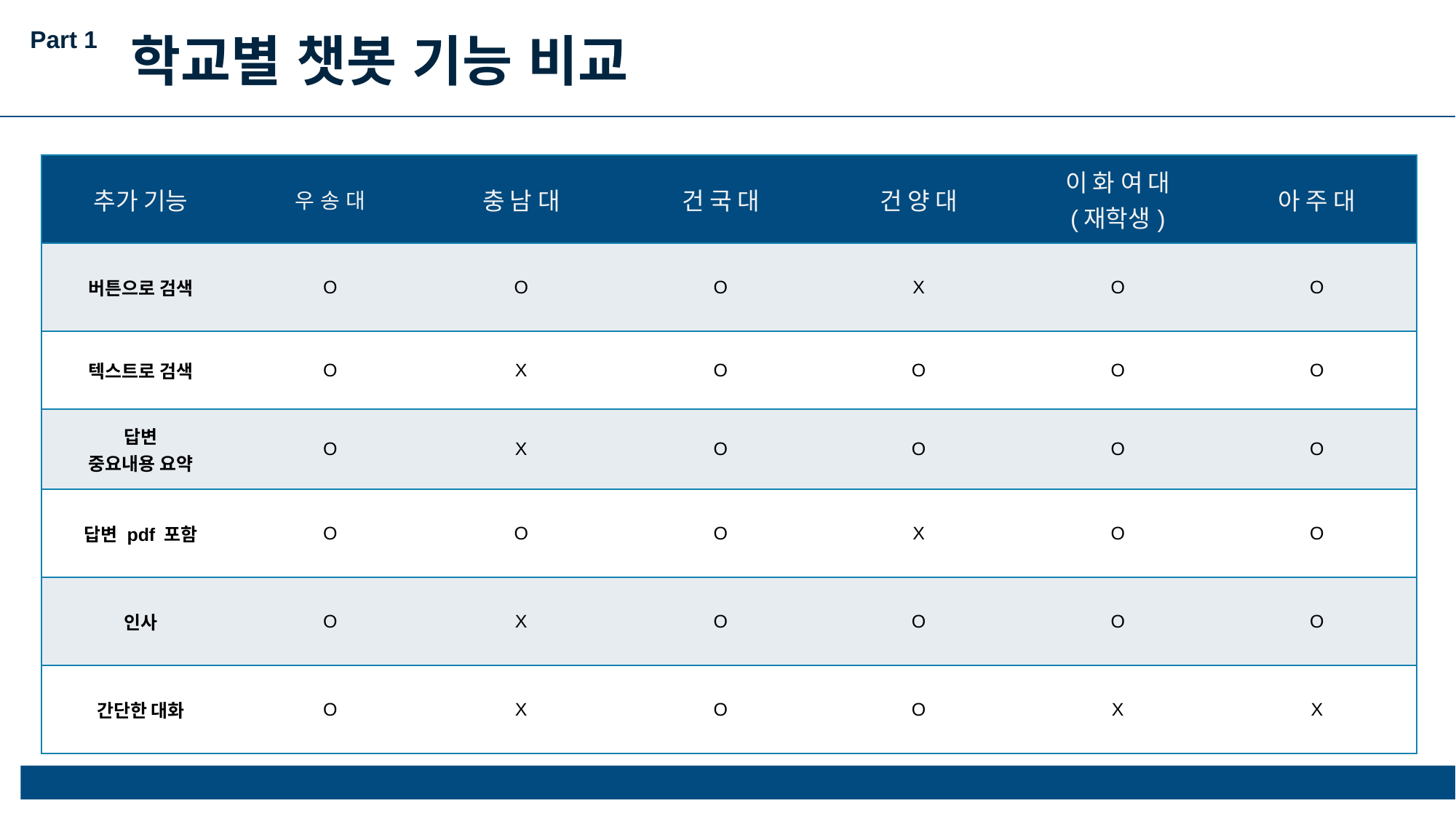

Part 1
학교별 챗봇 기능 비교
| 추가 기능 | 우 송 대 | 충 남 대 | 건 국 대 | 건 양 대 | 이 화 여 대 (재학생) | 아 주 대 |
| --- | --- | --- | --- | --- | --- | --- |
| 버튼으로 검색 | O | O | O | X | O | O |
| 텍스트로 검색 | O | X | O | O | O | O |
| 답변 중요내용 요약 | O | X | O | O | O | O |
| 답변 pdf 포함 | O | O | O | X | O | O |
| 인사 | O | X | O | O | O | O |
| 간단한 대화 | O | X | O | O | X | X |